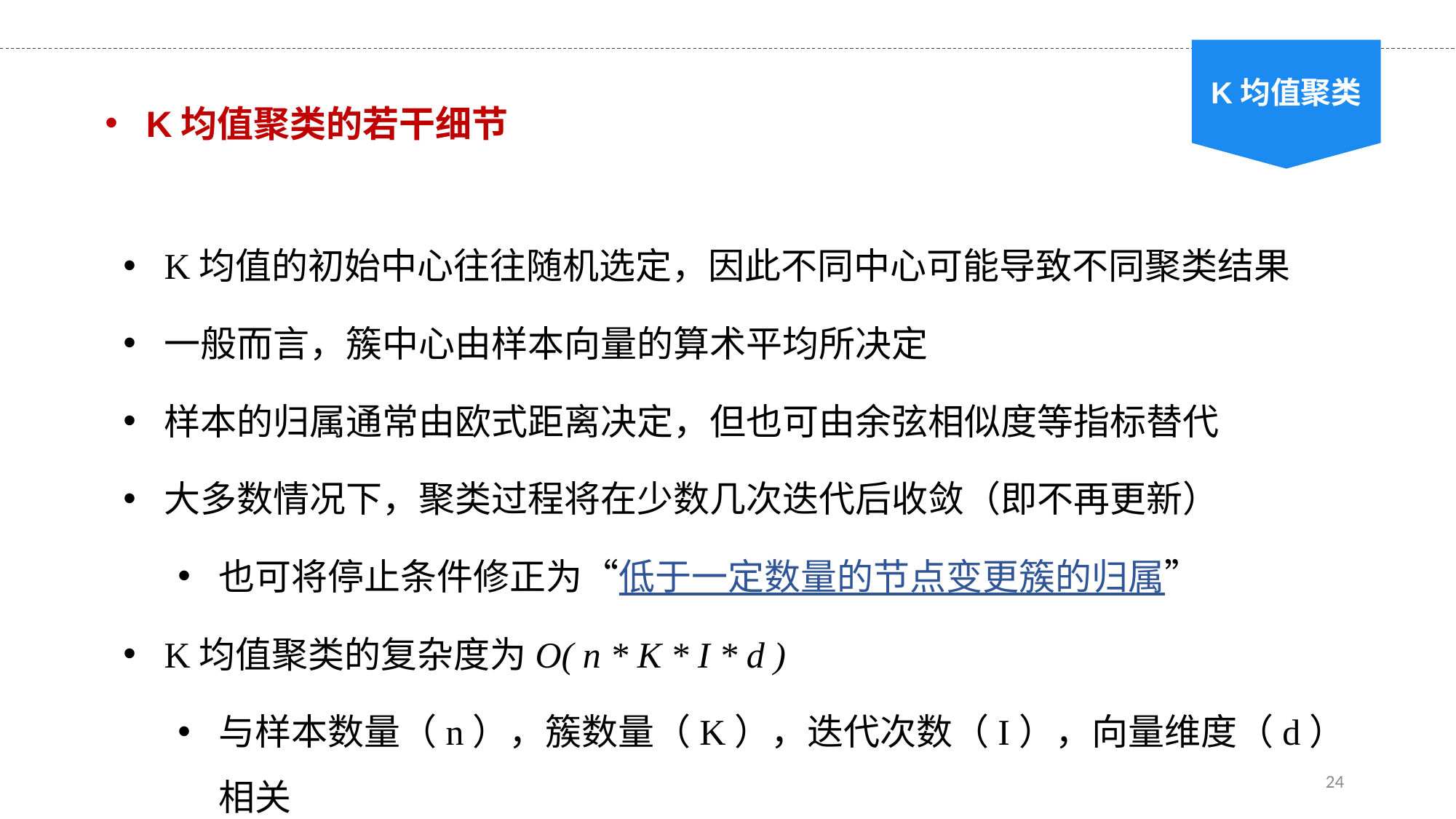

K均值聚类
K均值聚类的若干细节
K均值的初始中心往往随机选定，因此不同中心可能导致不同聚类结果
一般而言，簇中心由样本向量的算术平均所决定
样本的归属通常由欧式距离决定，但也可由余弦相似度等指标替代
大多数情况下，聚类过程将在少数几次迭代后收敛（即不再更新）
也可将停止条件修正为“低于一定数量的节点变更簇的归属”
K均值聚类的复杂度为O( n * K * I * d )
与样本数量（n），簇数量（K），迭代次数（I），向量维度（d）相关
24